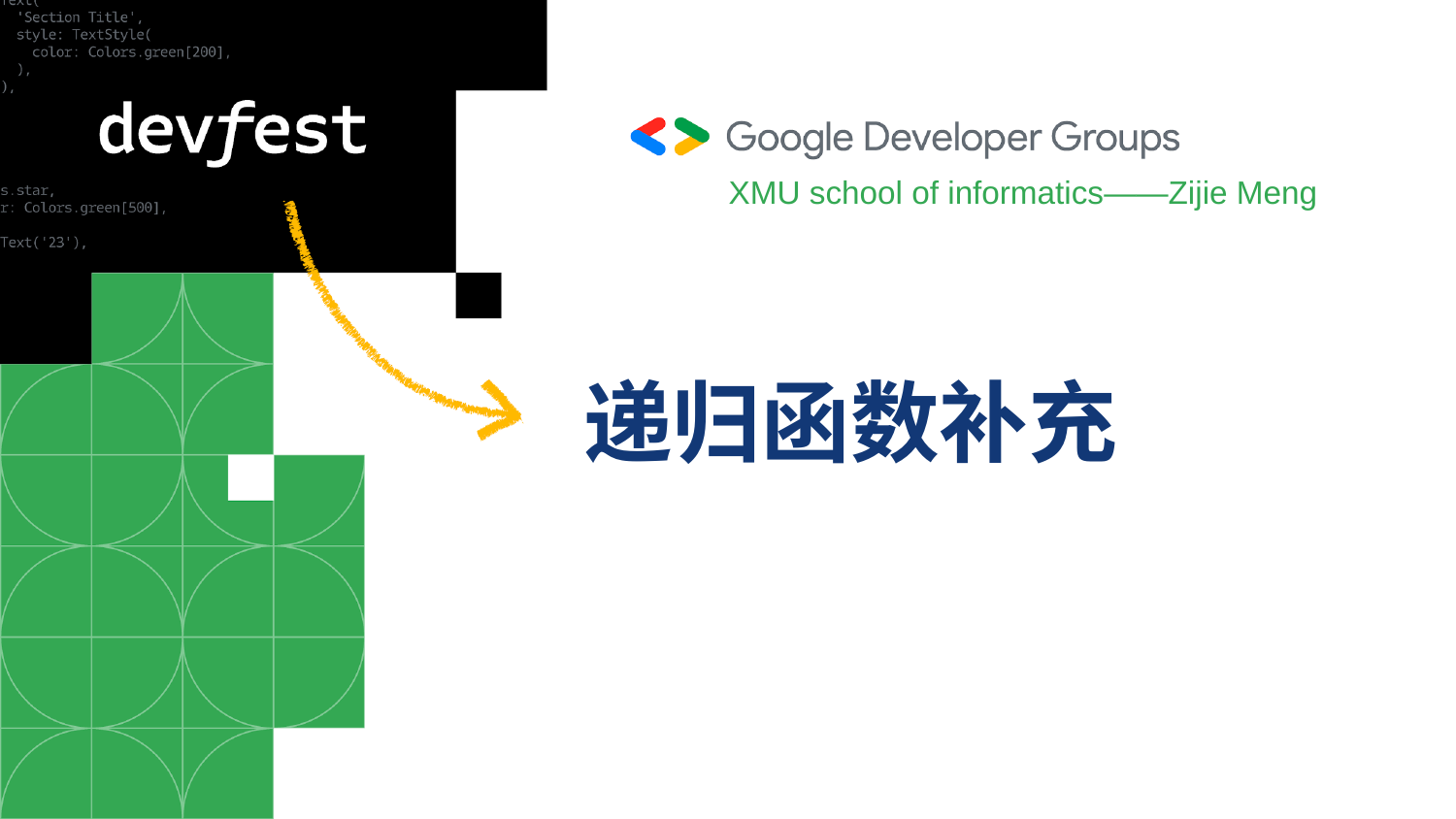

XMU school of informatics——Zijie Meng
# 递归函数补充